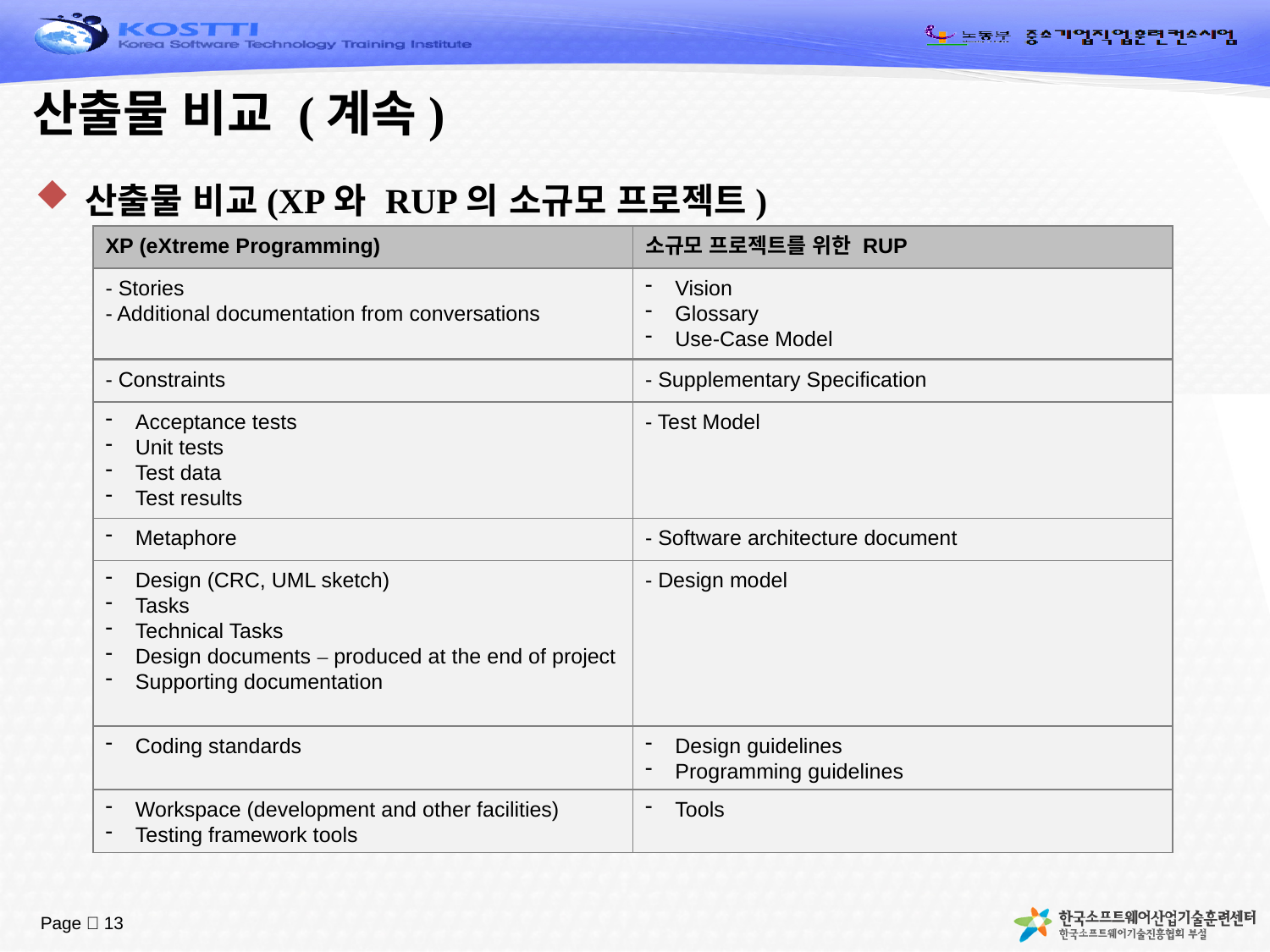

# 산출물 비교 (계속)
산출물 비교(XP와 RUP의 소규모 프로젝트)
XP (eXtreme Programming)
소규모 프로젝트를 위한 RUP
- Stories
- Additional documentation from conversations
Vision
Glossary
Use-Case Model
- Constraints
- Supplementary Specification
Acceptance tests
Unit tests
Test data
Test results
- Test Model
Metaphore
- Software architecture document
Design (CRC, UML sketch)
Tasks
Technical Tasks
Design documents – produced at the end of project
Supporting documentation
- Design model
Coding standards
Design guidelines
Programming guidelines
Workspace (development and other facilities)
Testing framework tools
Tools